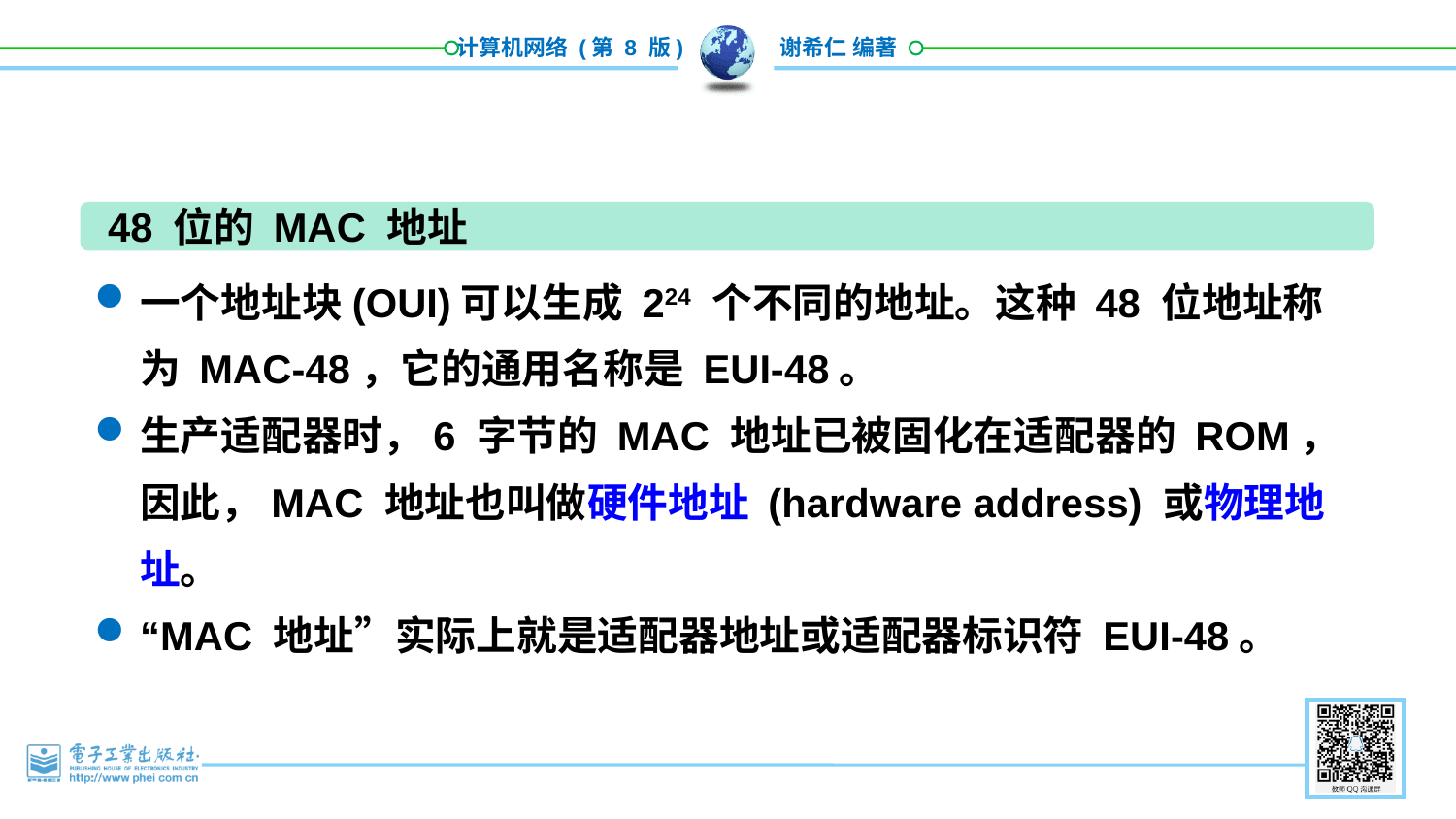

48 位的 MAC 地址

一个地址块(OUI)可以生成 224 个不同的地址。这种 48 位地址称为 MAC-48，它的通用名称是 EUI-48。
生产适配器时，6 字节的 MAC 地址已被固化在适配器的 ROM，因此，MAC 地址也叫做硬件地址 (hardware address) 或物理地址。
“MAC 地址”实际上就是适配器地址或适配器标识符 EUI-48。